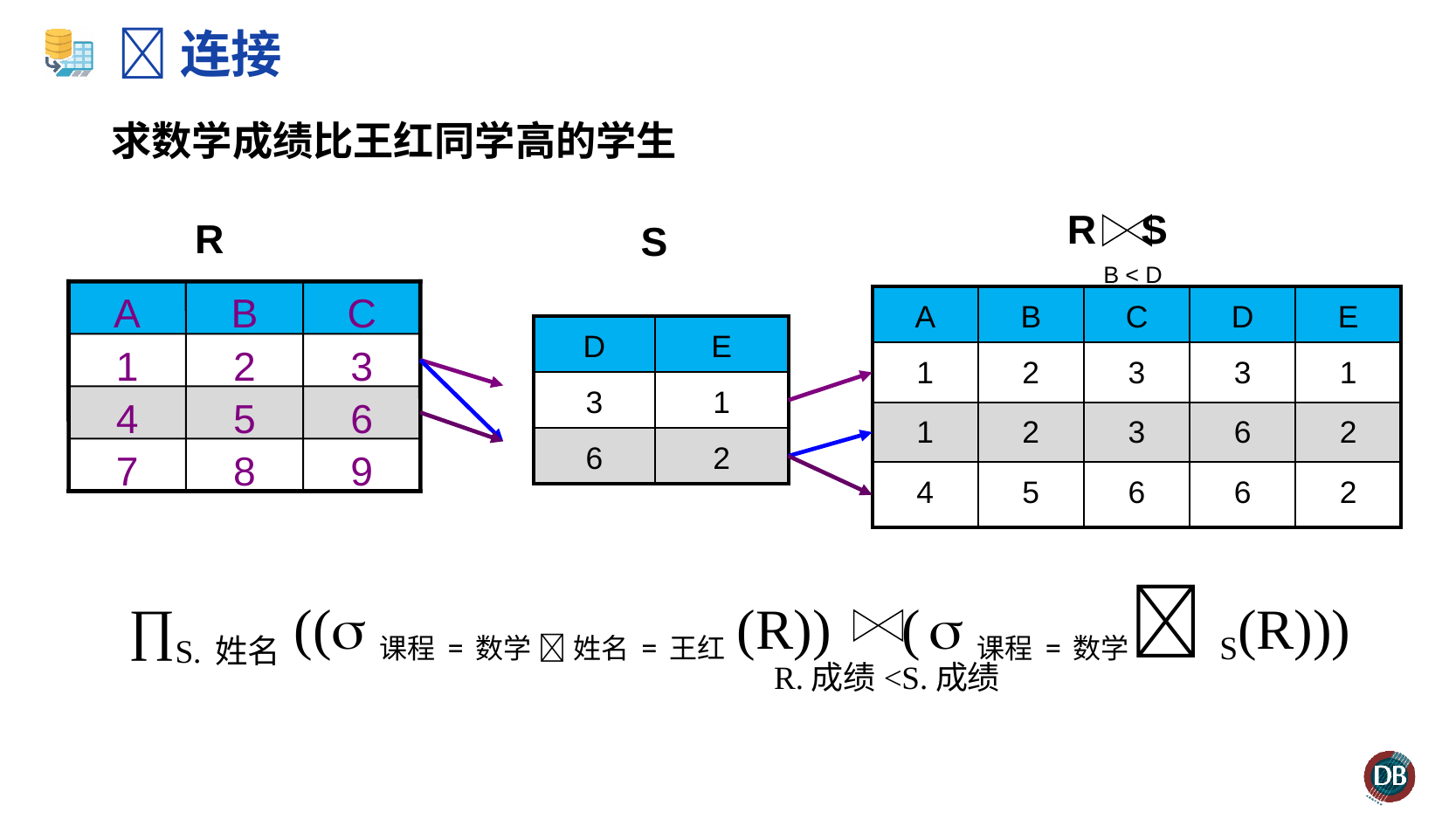

# θ连接
求数学成绩比王红同学高的学生
 R    S

 R
 S
B < D
A

B

C

1

2
3
4

5
6
7

8
9

| A | B | C | D | E |
| --- | --- | --- | --- | --- |
| 1 | 2 | 3 | 3 | 1 |
| 1 | 2 | 3 | 6 | 2 |
| 4 | 5 | 6 | 6 | 2 |
| D | E |
| --- | --- |
| 3 | 1 |
| 6 | 2 |
∏S.姓名((σ课程=数学 ∧ 姓名=王红(R))     ( σ课程=数学ρS(R)))

R.成绩<S.成绩